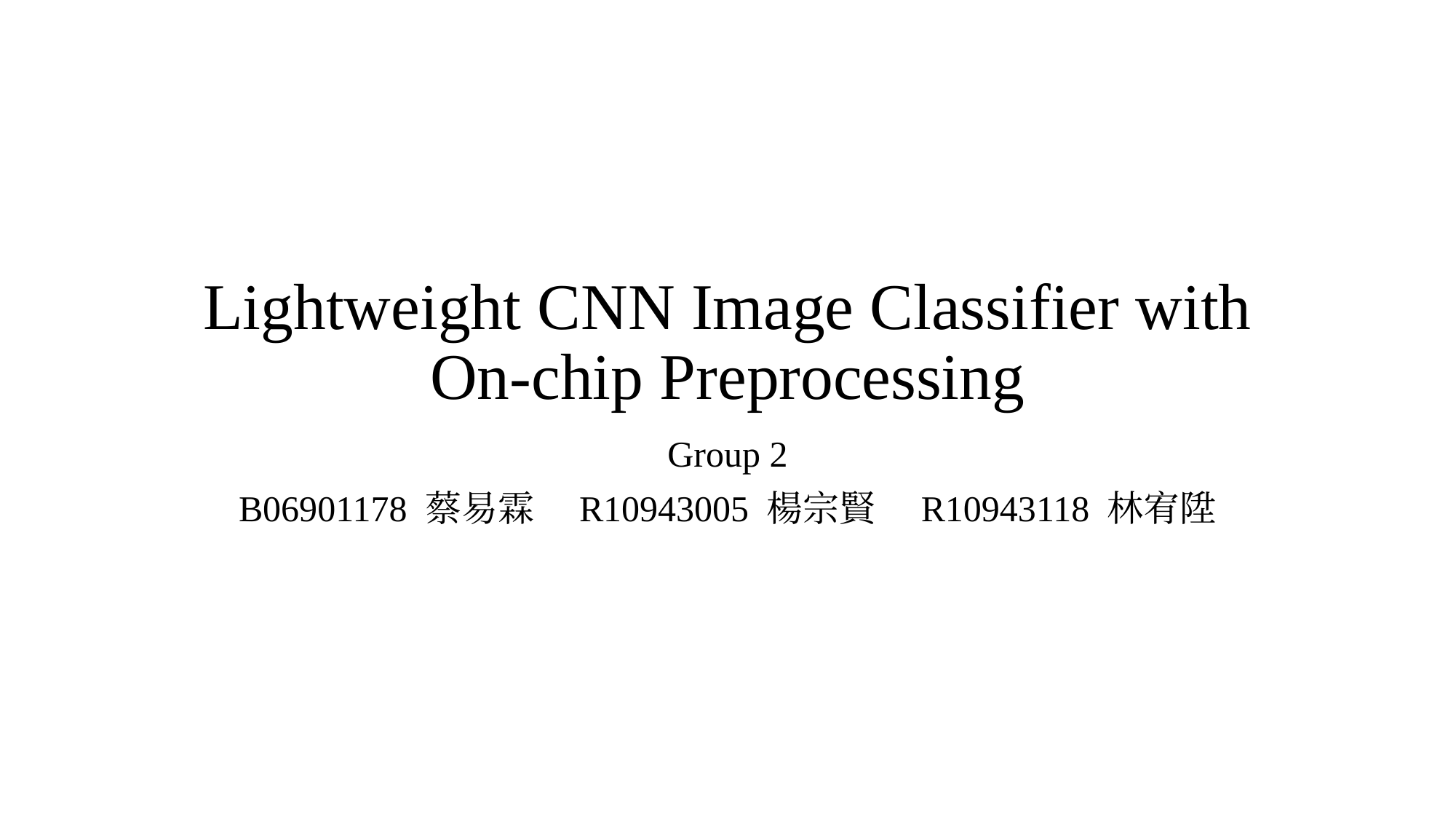

# Lightweight CNN Image Classifier with On-chip Preprocessing
Group 2
B06901178 蔡易霖　R10943005 楊宗賢　R10943118 林宥陞